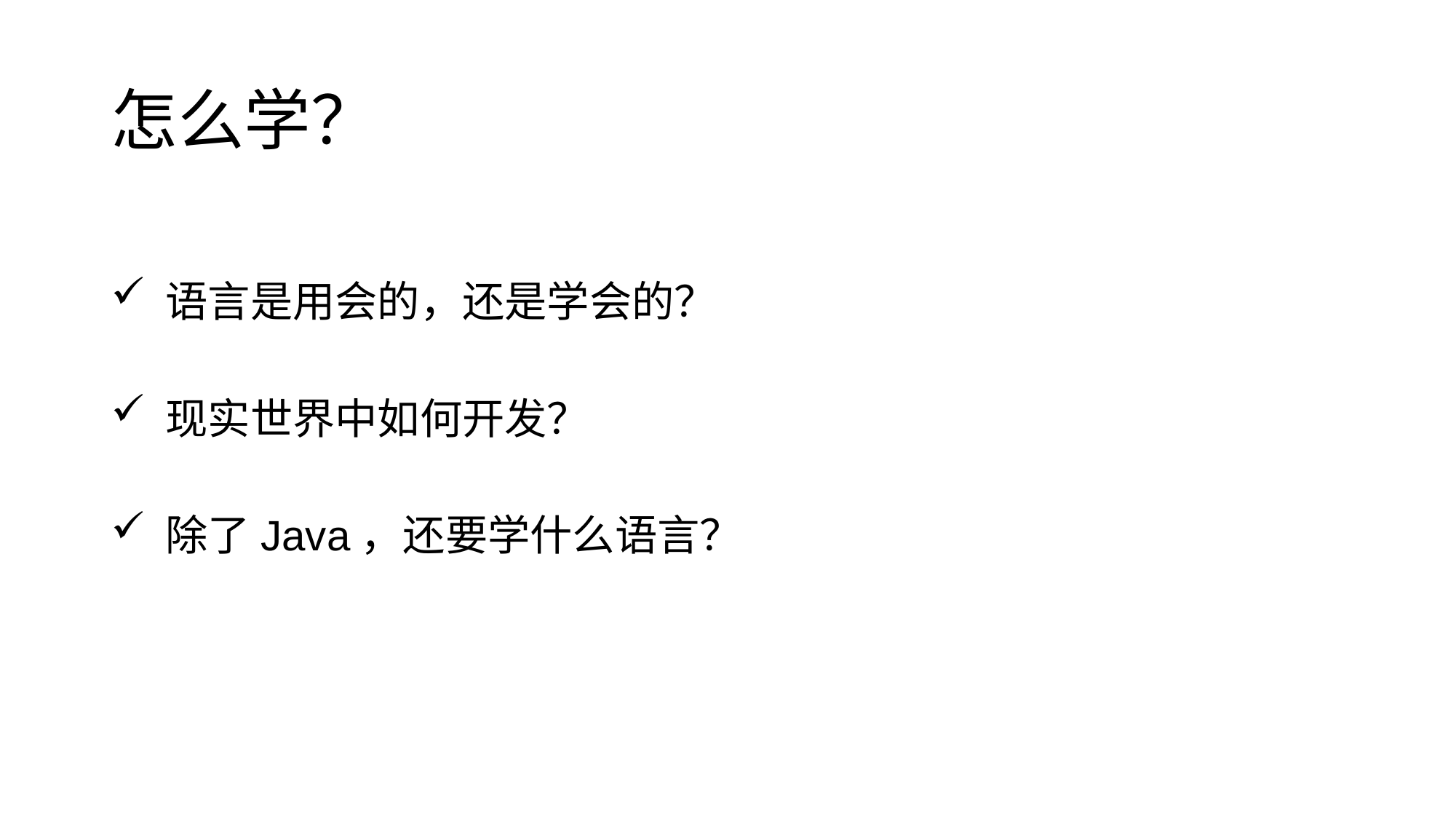

# 怎么学？
 语言是用会的，还是学会的？
 现实世界中如何开发？
 除了Java，还要学什么语言？